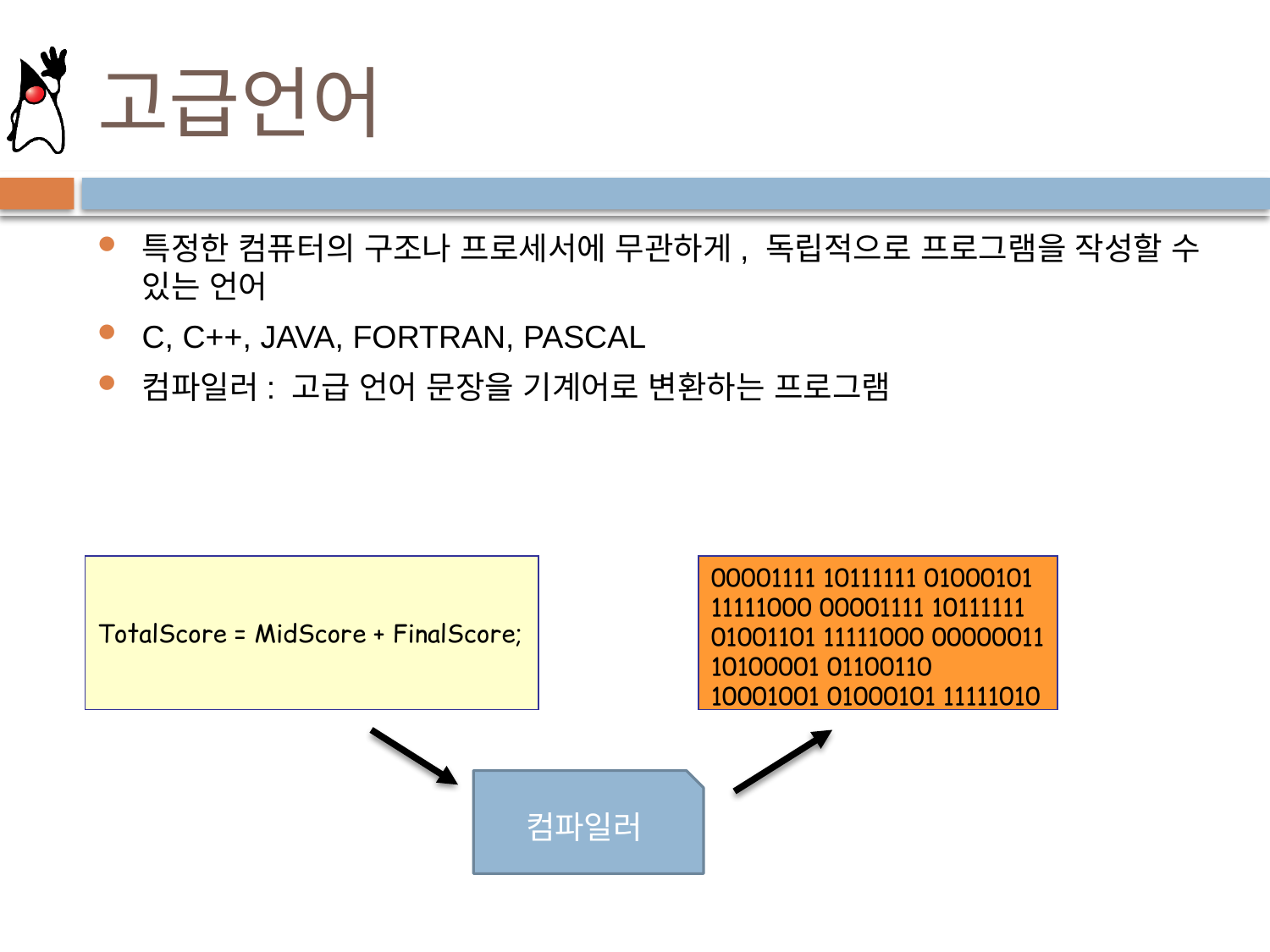

# 고급언어
특정한 컴퓨터의 구조나 프로세서에 무관하게, 독립적으로 프로그램을 작성할 수 있는 언어
C, C++, JAVA, FORTRAN, PASCAL
컴파일러: 고급 언어 문장을 기계어로 변환하는 프로그램
TotalScore = MidScore + FinalScore;
00001111 10111111 01000101 11111000 00001111 10111111 01001101 11111000 00000011 10100001 01100110 10001001 01000101 11111010
컴파일러